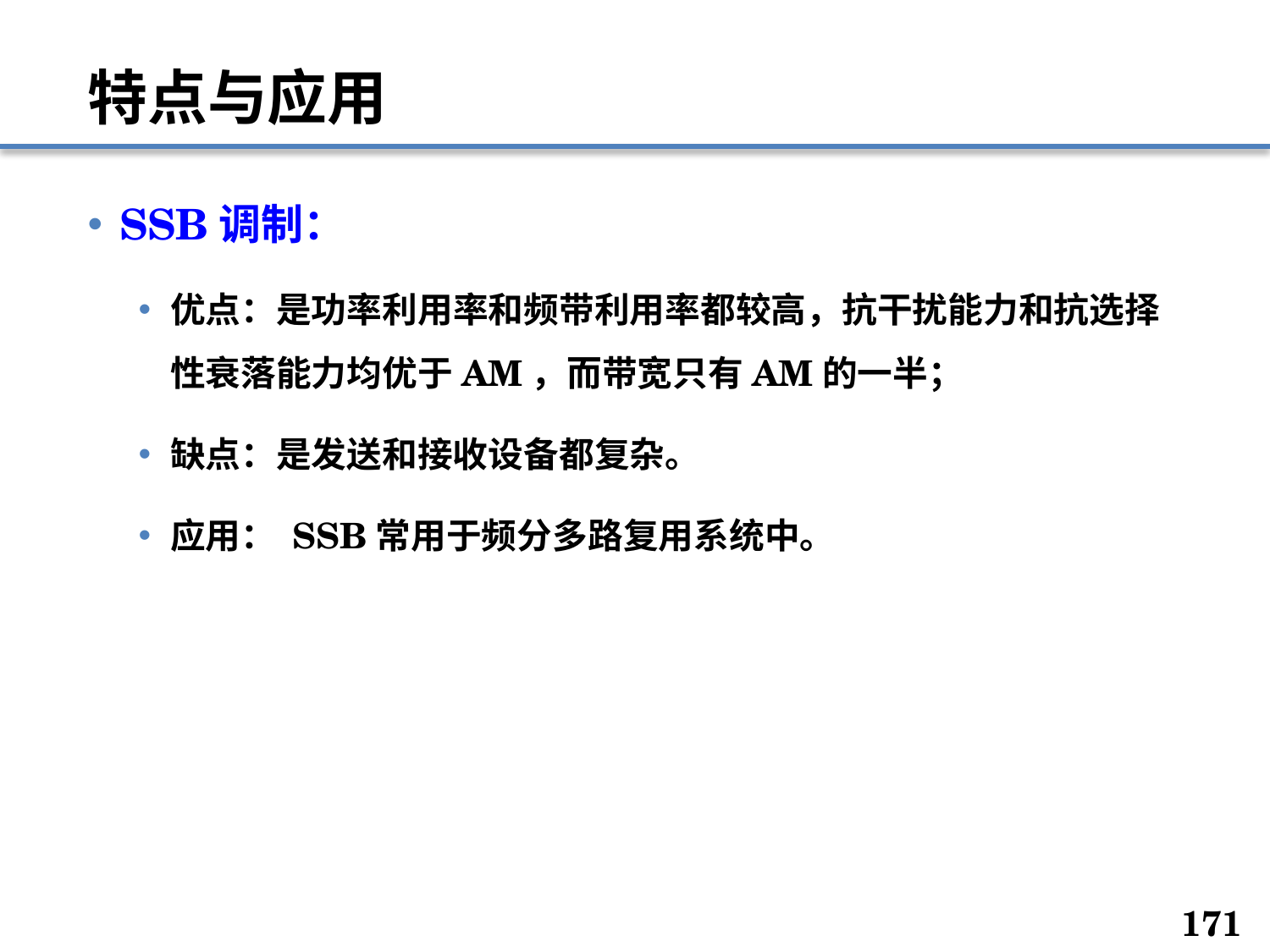

# 特点与应用
SSB调制：
优点：是功率利用率和频带利用率都较高，抗干扰能力和抗选择性衰落能力均优于AM，而带宽只有AM的一半；
缺点：是发送和接收设备都复杂。
应用： SSB常用于频分多路复用系统中。
171